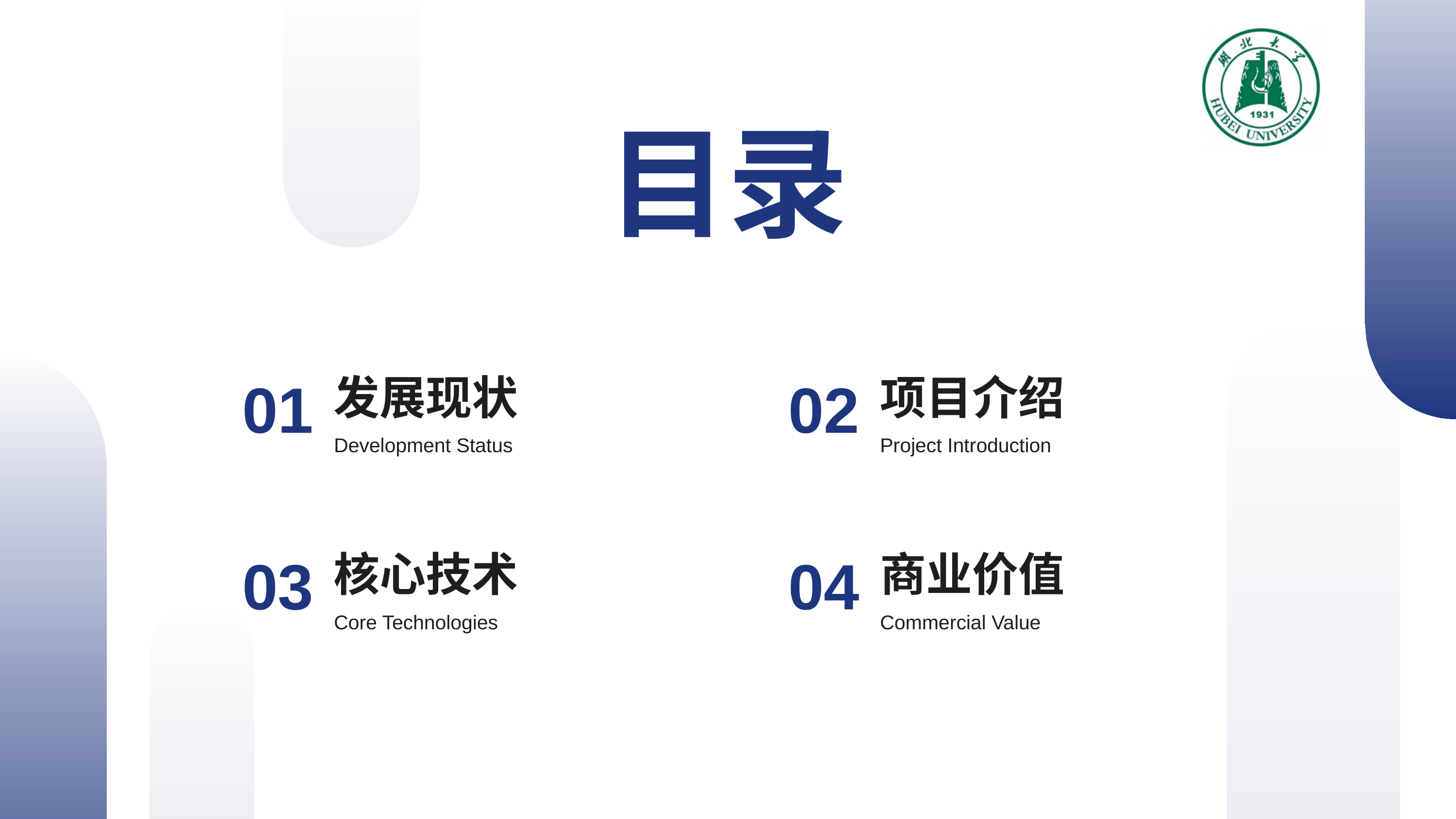

目录

发展现状
项目介绍
01
02
Development Status
Project Introduction
核心技术
商业价值
03
04

Core Technologies
Commercial Value